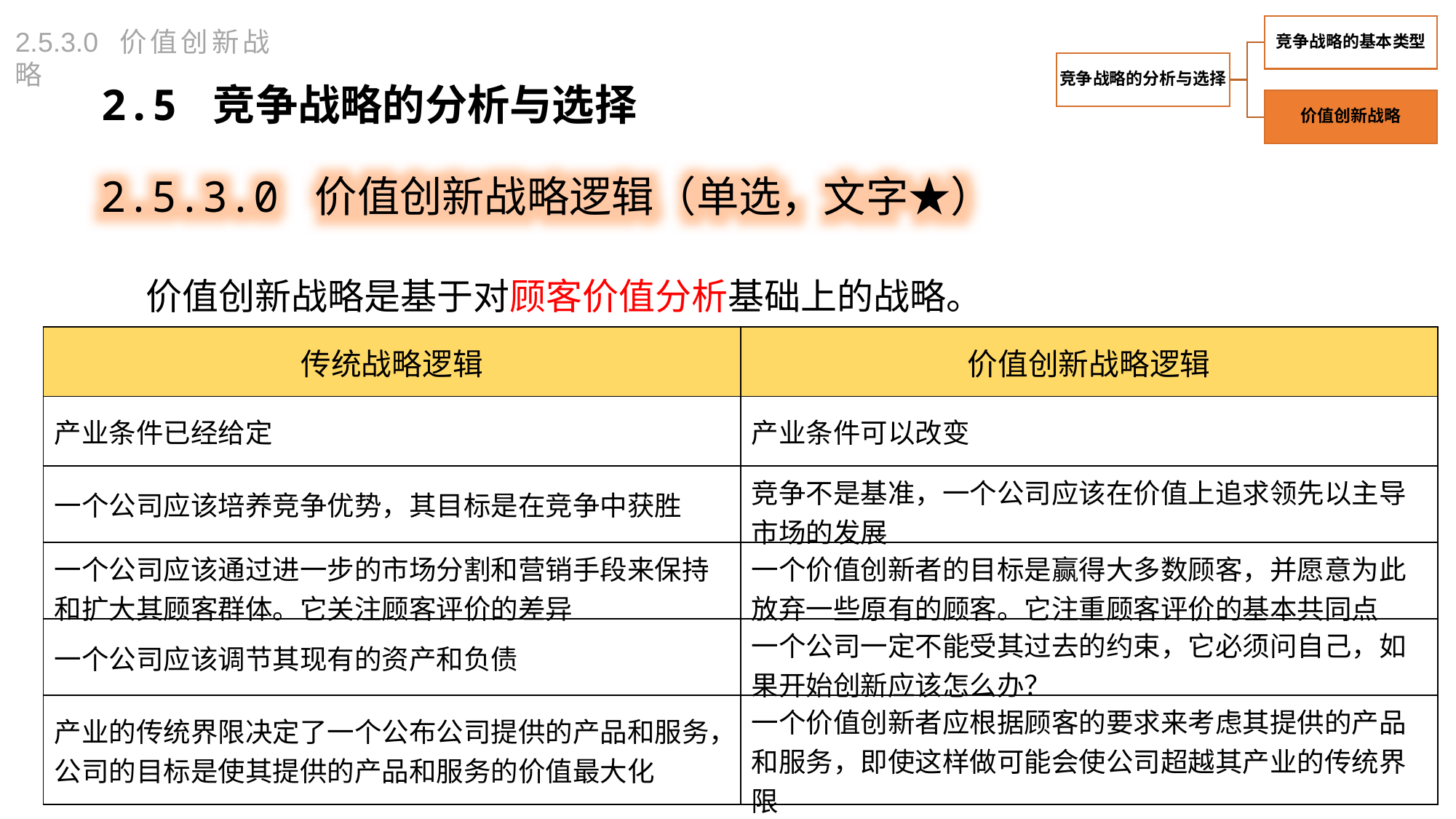

竞争战略的分析与选择
竞争战略的基本类型
价值创新战略
2.5.3.0 价值创新战略
2.5 竞争战略的分析与选择
2.5.3.0 价值创新战略逻辑（单选，文字★）
价值创新战略是基于对顾客价值分析基础上的战略。
| 传统战略逻辑 | 价值创新战略逻辑 |
| --- | --- |
| 产业条件已经给定 | 产业条件可以改变 |
| 一个公司应该培养竞争优势，其目标是在竞争中获胜 | 竞争不是基准，一个公司应该在价值上追求领先以主导市场的发展 |
| 一个公司应该通过进一步的市场分割和营销手段来保持和扩大其顾客群体。它关注顾客评价的差异 | 一个价值创新者的目标是赢得大多数顾客，并愿意为此放弃一些原有的顾客。它注重顾客评价的基本共同点 |
| 一个公司应该调节其现有的资产和负债 | 一个公司一定不能受其过去的约束，它必须问自己，如果开始创新应该怎么办？ |
| 产业的传统界限决定了一个公布公司提供的产品和服务，公司的目标是使其提供的产品和服务的价值最大化 | 一个价值创新者应根据顾客的要求来考虑其提供的产品和服务，即使这样做可能会使公司超越其产业的传统界限 |